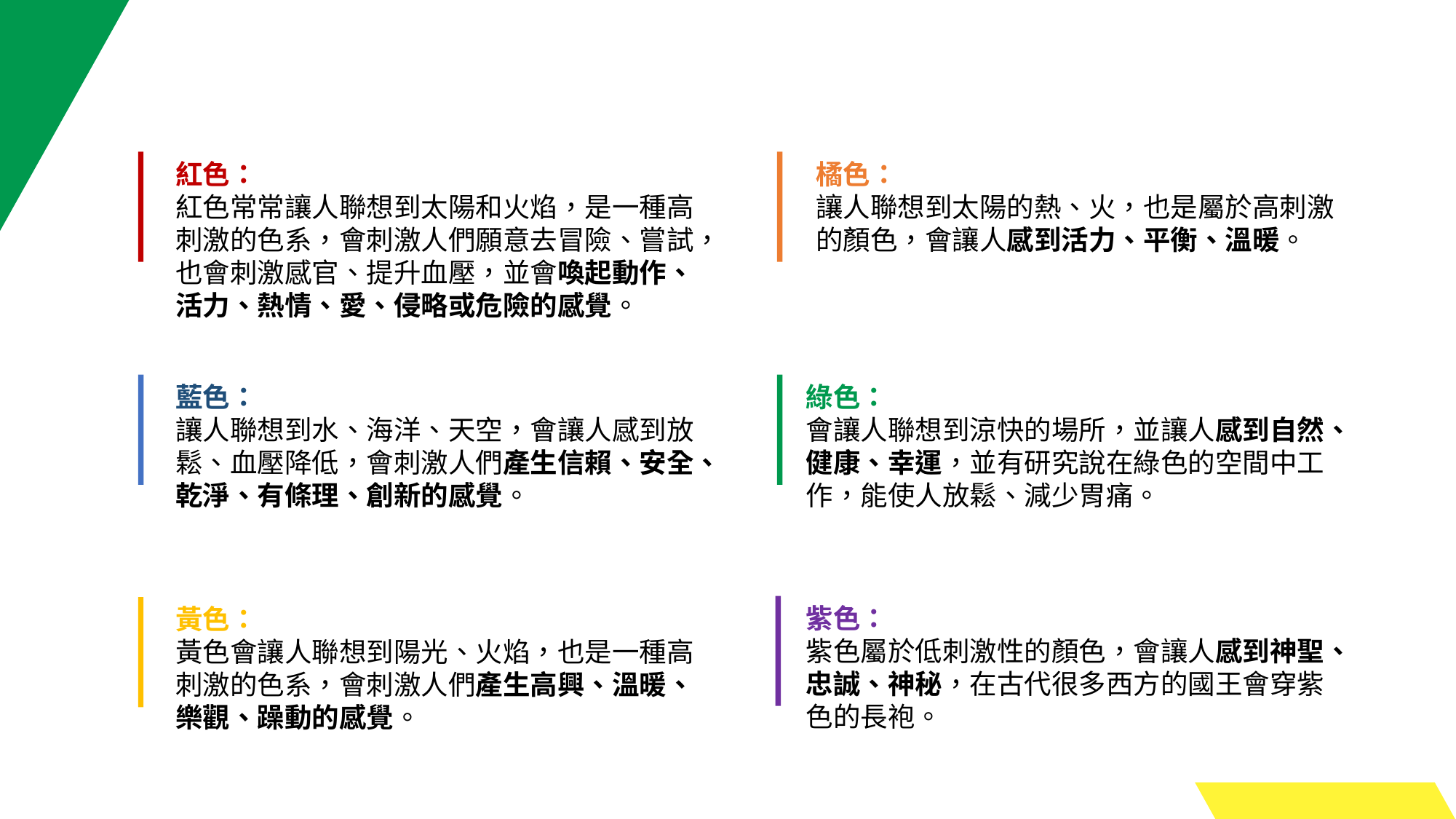

紅色：
紅色常常讓人聯想到太陽和火焰，是一種高刺激的色系，會刺激人們願意去冒險、嘗試，也會刺激感官、提升血壓，並會喚起動作、活力、熱情、愛、侵略或危險的感覺。

橘色：
讓人聯想到太陽的熱、火，也是屬於高刺激的顏色，會讓人感到活力、平衡、溫暖。
藍色：
讓人聯想到水、海洋、天空，會讓人感到放鬆、血壓降低，會刺激人們產生信賴、安全、乾淨、有條理、創新的感覺。

綠色：
會讓人聯想到涼快的場所，並讓人感到自然、健康、幸運，並有研究說在綠色的空間中工作，能使人放鬆、減少胃痛。

紫色：
紫色屬於低刺激性的顏色，會讓人感到神聖、忠誠、神秘，在古代很多西方的國王會穿紫色的長袍。

黃色：
黃色會讓人聯想到陽光、火焰，也是一種高刺激的色系，會刺激人們產生高興、溫暖、樂觀、躁動的感覺。